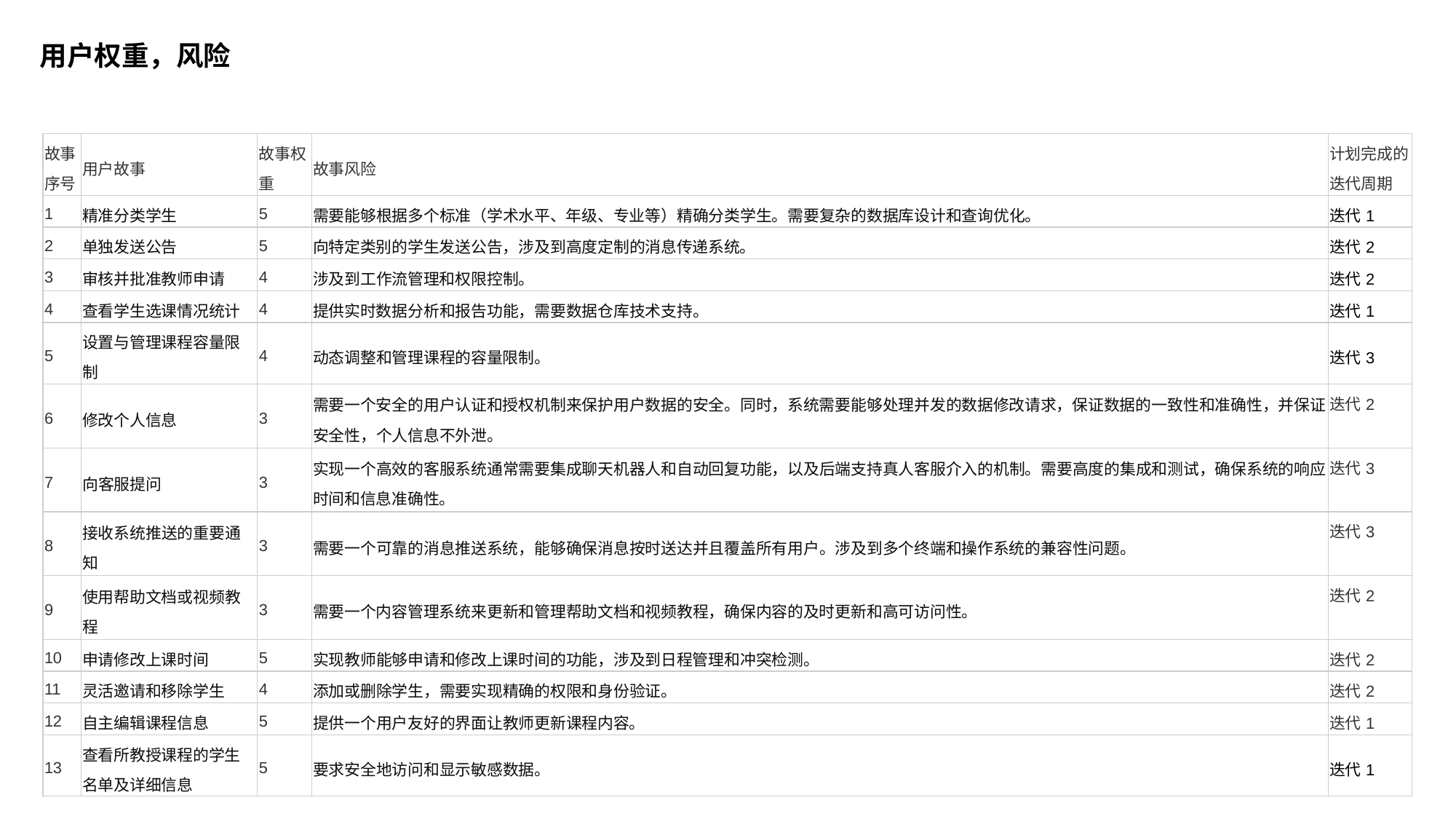

用户权重，风险
| 故事序号 | 用户故事 | 故事权重 | 故事风险 | 计划完成的迭代周期 |
| --- | --- | --- | --- | --- |
| 1 | 精准分类学生 | 5 | 需要能够根据多个标准（学术水平、年级、专业等）精确分类学生。需要复杂的数据库设计和查询优化。 | 迭代1 |
| 2 | 单独发送公告 | 5 | 向特定类别的学生发送公告，涉及到高度定制的消息传递系统。 | 迭代2 |
| 3 | 审核并批准教师申请 | 4 | 涉及到工作流管理和权限控制。 | 迭代2 |
| 4 | 查看学生选课情况统计 | 4 | 提供实时数据分析和报告功能，需要数据仓库技术支持。 | 迭代1 |
| 5 | 设置与管理课程容量限制 | 4 | 动态调整和管理课程的容量限制。 | 迭代3 |
| 6 | 修改个人信息 | 3 | 需要一个安全的用户认证和授权机制来保护用户数据的安全。同时，系统需要能够处理并发的数据修改请求，保证数据的一致性和准确性，并保证安全性，个人信息不外泄。 | 迭代2 |
| 7 | 向客服提问 | 3 | 实现一个高效的客服系统通常需要集成聊天机器人和自动回复功能，以及后端支持真人客服介入的机制。需要高度的集成和测试，确保系统的响应时间和信息准确性。 | 迭代3 |
| 8 | 接收系统推送的重要通知 | 3 | 需要一个可靠的消息推送系统，能够确保消息按时送达并且覆盖所有用户。涉及到多个终端和操作系统的兼容性问题。 | 迭代3 |
| 9 | 使用帮助文档或视频教程 | 3 | 需要一个内容管理系统来更新和管理帮助文档和视频教程，确保内容的及时更新和高可访问性。 | 迭代2 |
| 10 | 申请修改上课时间 | 5 | 实现教师能够申请和修改上课时间的功能，涉及到日程管理和冲突检测。 | 迭代2 |
| 11 | 灵活邀请和移除学生 | 4 | 添加或删除学生，需要实现精确的权限和身份验证。 | 迭代2 |
| 12 | 自主编辑课程信息 | 5 | 提供一个用户友好的界面让教师更新课程内容。 | 迭代1 |
| 13 | 查看所教授课程的学生名单及详细信息 | 5 | 要求安全地访问和显示敏感数据。 | 迭代1 |